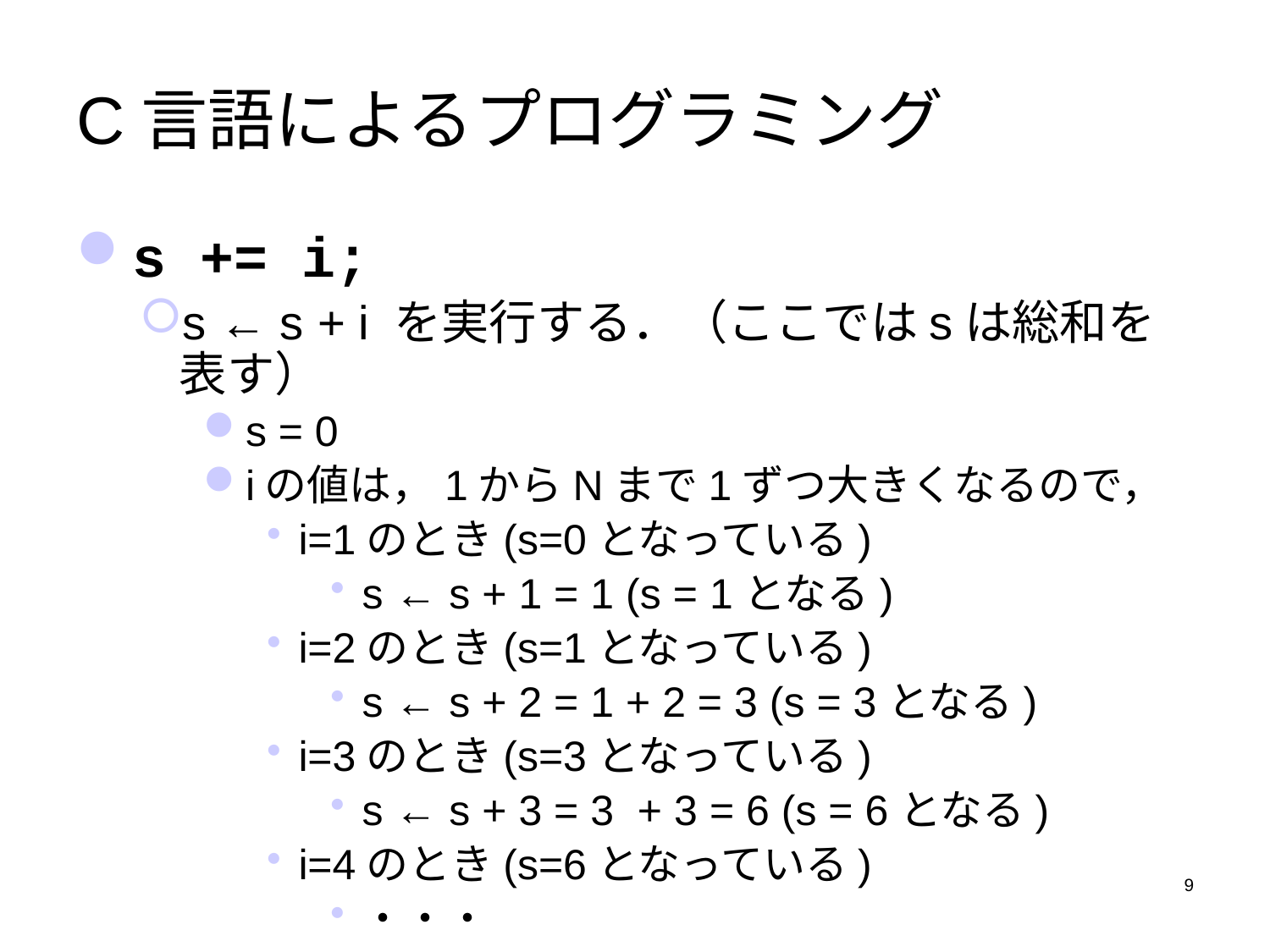

# C言語によるプログラミング
s += i;
s ← s + i を実行する．（ここではsは総和を表す）
s = 0
iの値は，1からNまで1ずつ大きくなるので，
i=1のとき(s=0となっている)
s ← s + 1 = 1 (s = 1となる)
i=2のとき(s=1となっている)
s ← s + 2 = 1 + 2 = 3 (s = 3となる)
i=3のとき(s=3となっている)
s ← s + 3 = 3  + 3 = 6 (s = 6となる)
i=4のとき(s=6となっている)
・・・
9